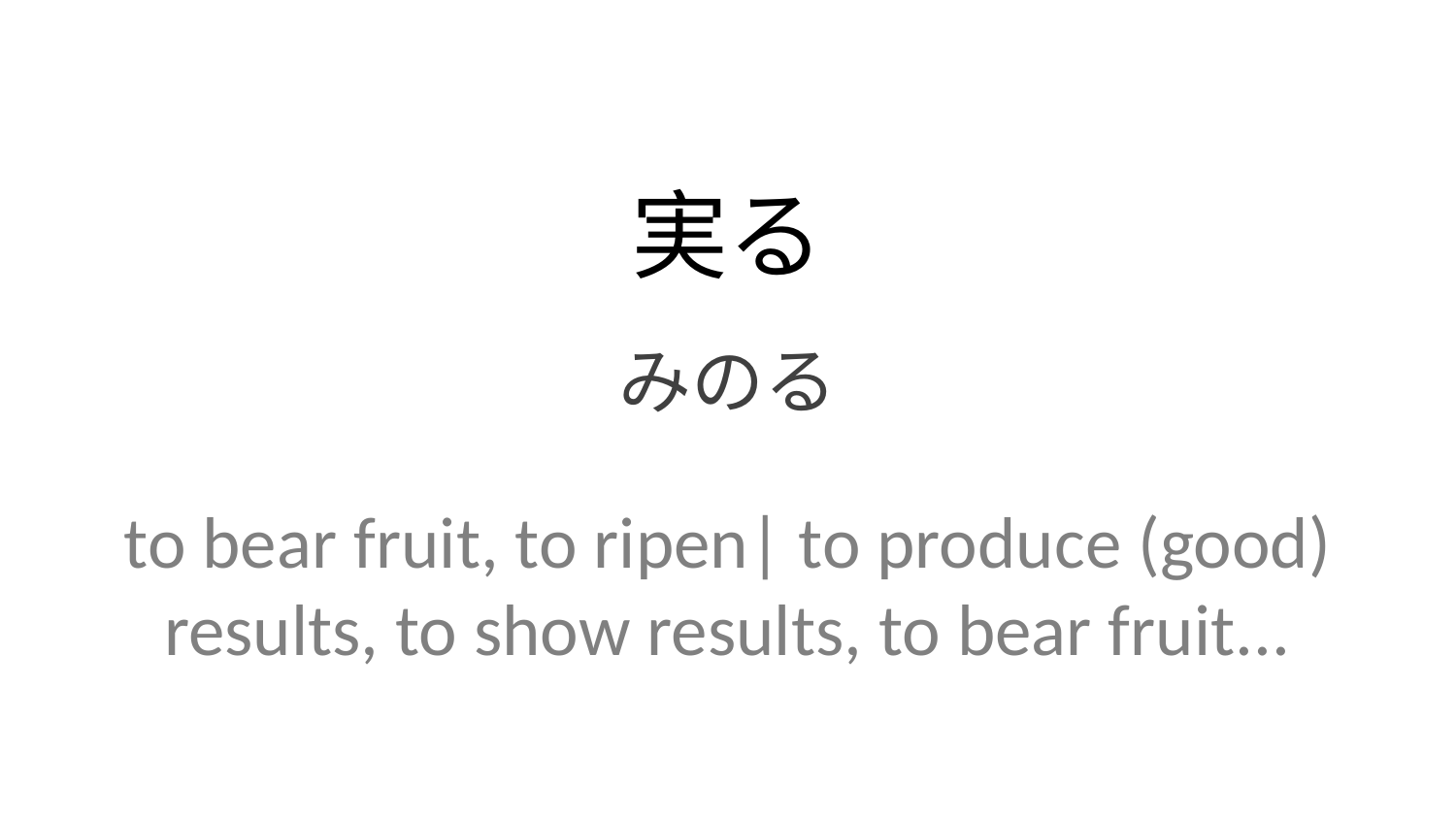

実る

みのる
to bear fruit, to ripen| to produce (good) results, to show results, to bear fruit...